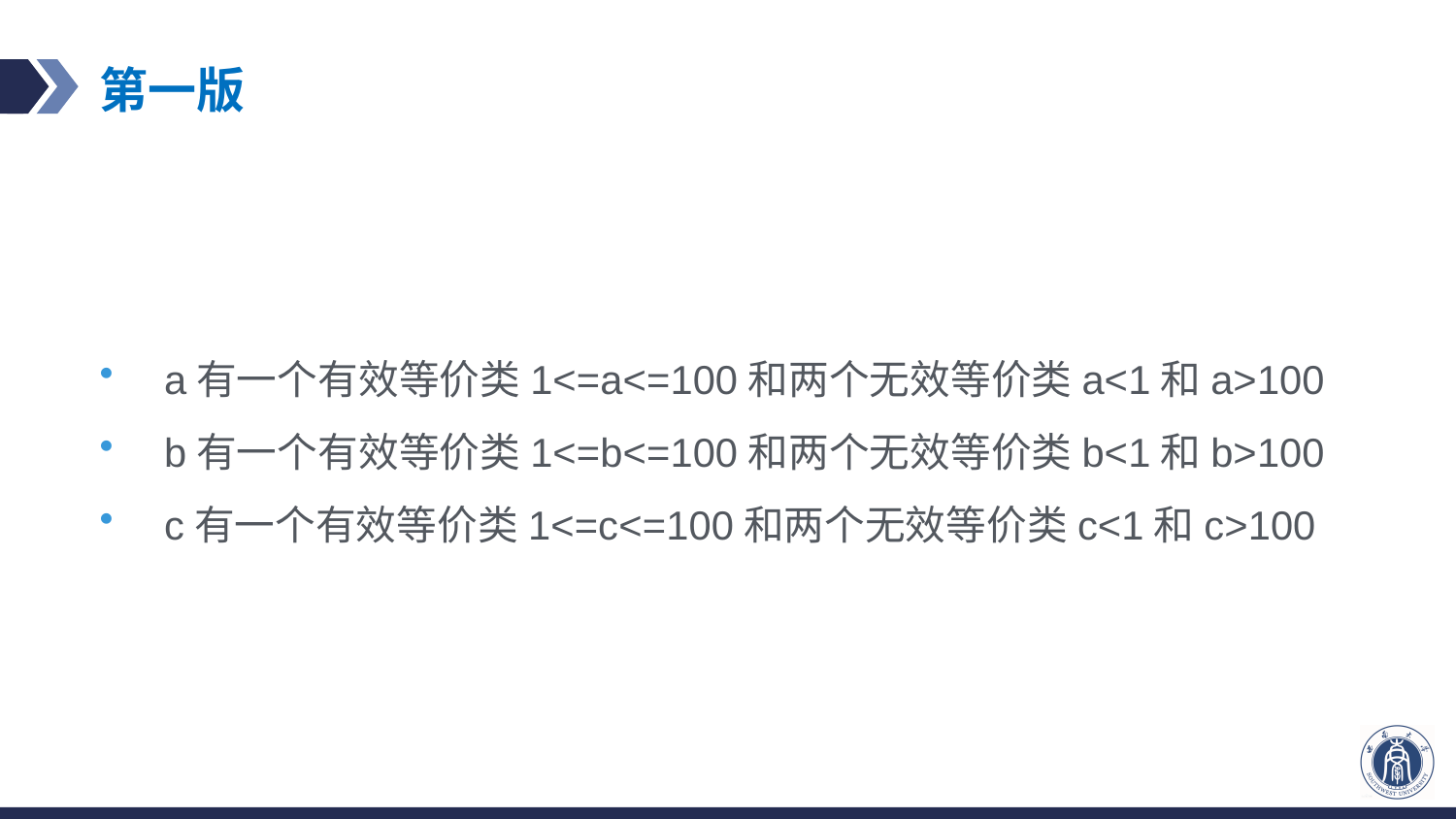

# 第一版
a有一个有效等价类1<=a<=100和两个无效等价类a<1和a>100
b有一个有效等价类1<=b<=100和两个无效等价类b<1和b>100
c有一个有效等价类1<=c<=100和两个无效等价类c<1和c>100